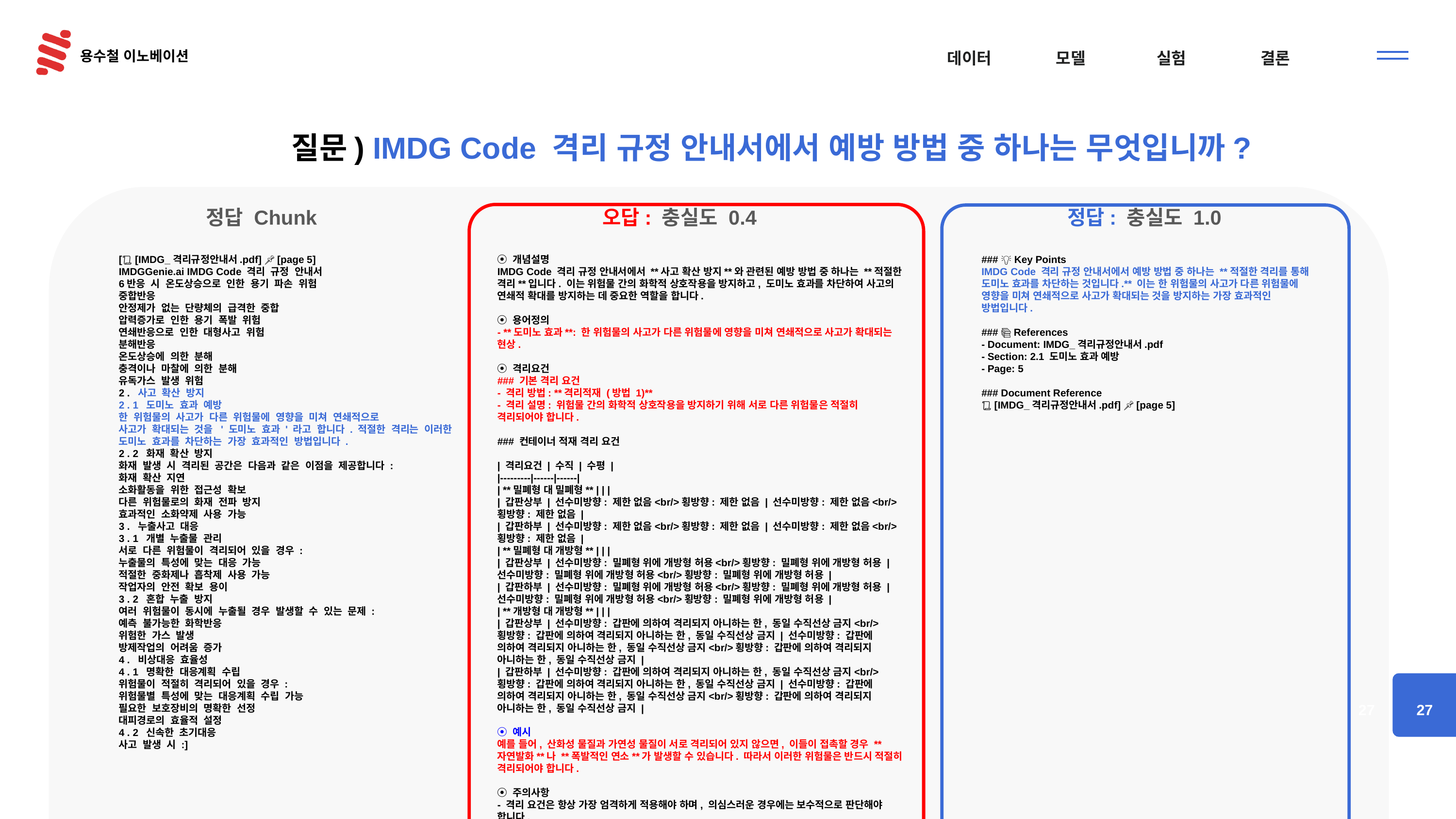

질문) IMDG Code 격리 규정 안내서에서 예방 방법 중 하나는 무엇입니까?

정답 Chunk

오답: 충실도 0.4
정답: 충실도 1.0

[📜 [IMDG_격리규정안내서.pdf] 📌 [page 5]
IMDGGenie.ai IMDG Code 격리  규정  안내서
6반응  시  온도상승으로  인한  용기  파손  위험
중합반응
안정제가  없는  단량체의  급격한  중합
압력증가로  인한  용기  폭발  위험
연쇄반응으로  인한  대형사고  위험
분해반응
온도상승에  의한  분해
충격이나  마찰에  의한  분해
유독가스  발생  위험
2 .  사고  확산  방지
2 . 1  도미노  효과  예방
한  위험물의  사고가  다른  위험물에  영향을  미쳐  연쇄적으로
사고가  확대되는  것을  ' 도미노  효과 ' 라고  합니다 . 적절한  격리는  이러한
도미노  효과를  차단하는  가장  효과적인  방법입니다 .
2 . 2  화재  확산  방지
화재  발생  시  격리된  공간은  다음과  같은  이점을  제공합니다 :
화재  확산  지연
소화활동을  위한  접근성  확보
다른  위험물로의  화재  전파  방지
효과적인  소화약제  사용  가능
3 .  누출사고  대응
3 . 1  개별  누출물  관리
서로  다른  위험물이  격리되어  있을  경우 :
누출물의  특성에  맞는  대응  가능
적절한  중화제나  흡착제  사용  가능
작업자의  안전  확보  용이
3 . 2  혼합  누출  방지
여러  위험물이  동시에  누출될  경우  발생할  수  있는  문제 :
예측  불가능한  화학반응
위험한  가스  발생
방제작업의  어려움  증가
4 .  비상대응  효율성
4 . 1  명확한  대응계획  수립
위험물이  적절히  격리되어  있을  경우 :
위험물별  특성에  맞는  대응계획  수립  가능
필요한  보호장비의  명확한  선정
대피경로의  효율적  설정
4 . 2  신속한  초기대응
사고  발생  시 :]

⦿ 개념설명
IMDG Code 격리 규정 안내서에서 **사고 확산 방지**와 관련된 예방 방법 중 하나는 **적절한 격리**입니다. 이는 위험물 간의 화학적 상호작용을 방지하고, 도미노 효과를 차단하여 사고의 연쇄적 확대를 방지하는 데 중요한 역할을 합니다.
⦿ 용어정의
- **도미노 효과**: 한 위험물의 사고가 다른 위험물에 영향을 미쳐 연쇄적으로 사고가 확대되는 현상.
⦿ 격리요건
### 기본 격리 요건
- 격리 방법: **격리적재 (방법 1)**
- 격리 설명: 위험물 간의 화학적 상호작용을 방지하기 위해 서로 다른 위험물은 적절히 격리되어야 합니다.
### 컨테이너 적재 격리 요건
| 격리요건 | 수직 | 수평 |
|---------|------|------|
| **밀폐형 대 밀폐형** | | |
| 갑판상부 | 선수미방향: 제한 없음<br/>횡방향: 제한 없음 | 선수미방향: 제한 없음<br/>횡방향: 제한 없음 |
| 갑판하부 | 선수미방향: 제한 없음<br/>횡방향: 제한 없음 | 선수미방향: 제한 없음<br/>횡방향: 제한 없음 |
| **밀폐형 대 개방형** | | |
| 갑판상부 | 선수미방향: 밀폐형 위에 개방형 허용<br/>횡방향: 밀폐형 위에 개방형 허용 | 선수미방향: 밀폐형 위에 개방형 허용<br/>횡방향: 밀폐형 위에 개방형 허용 |
| 갑판하부 | 선수미방향: 밀폐형 위에 개방형 허용<br/>횡방향: 밀폐형 위에 개방형 허용 | 선수미방향: 밀폐형 위에 개방형 허용<br/>횡방향: 밀폐형 위에 개방형 허용 |
| **개방형 대 개방형** | | |
| 갑판상부 | 선수미방향: 갑판에 의하여 격리되지 아니하는 한, 동일 수직선상 금지<br/>횡방향: 갑판에 의하여 격리되지 아니하는 한, 동일 수직선상 금지 | 선수미방향: 갑판에 의하여 격리되지 아니하는 한, 동일 수직선상 금지<br/>횡방향: 갑판에 의하여 격리되지 아니하는 한, 동일 수직선상 금지 |
| 갑판하부 | 선수미방향: 갑판에 의하여 격리되지 아니하는 한, 동일 수직선상 금지<br/>횡방향: 갑판에 의하여 격리되지 아니하는 한, 동일 수직선상 금지 | 선수미방향: 갑판에 의하여 격리되지 아니하는 한, 동일 수직선상 금지<br/>횡방향: 갑판에 의하여 격리되지 아니하는 한, 동일 수직선상 금지 |
⦿ 예시
예를 들어, 산화성 물질과 가연성 물질이 서로 격리되어 있지 않으면, 이들이 접촉할 경우 **자연발화**나 **폭발적인 연소**가 발생할 수 있습니다. 따라서 이러한 위험물은 반드시 적절히 격리되어야 합니다.
⦿ 주의사항
- 격리 요건은 항상 가장 엄격하게 적용해야 하며, 의심스러운 경우에는 보수적으로 판단해야 합니다.
- 정기적인 점검과 문서화가 필요합니다.
⦿ 참고문헌 📜 [IMDG_격리규정안내서.pdf] 📌 [page 5]
### 💡 Key Points
IMDG Code 격리 규정 안내서에서 예방 방법 중 하나는 **적절한 격리를 통해 도미노 효과를 차단하는 것입니다.** 이는 한 위험물의 사고가 다른 위험물에 영향을 미쳐 연쇄적으로 사고가 확대되는 것을 방지하는 가장 효과적인 방법입니다.
### 📚 References
- Document: IMDG_격리규정안내서.pdf
- Section: 2.1 도미노 효과 예방
- Page: 5
### Document Reference
📜 [IMDG_격리규정안내서.pdf] 📌 [page 5]

27
27